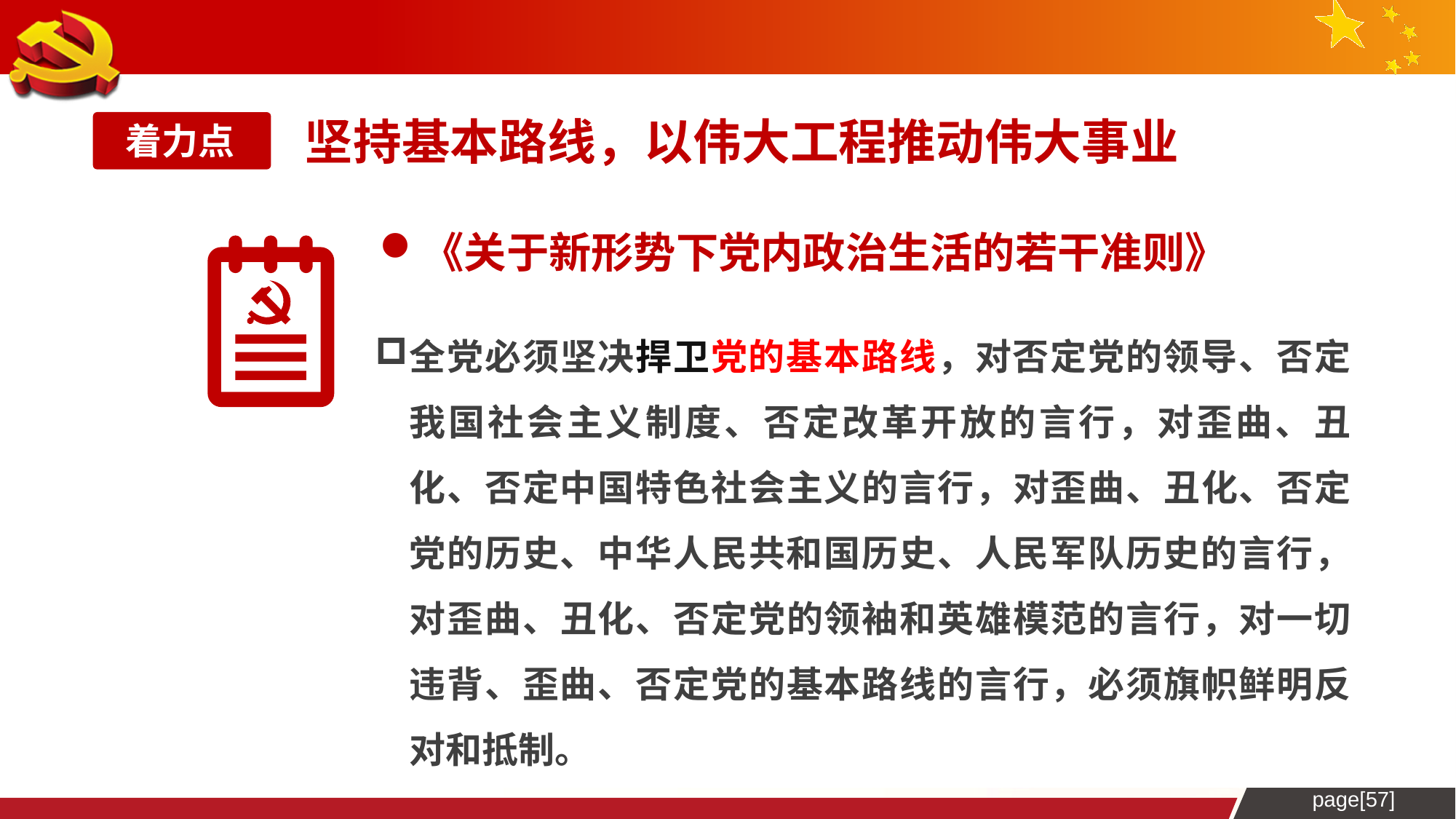

坚持基本路线，以伟大工程推动伟大事业

着力点4
《关于新形势下党内政治生活的若干准则》

全党必须坚决捍卫党的基本路线，对否定党的领导、否定我国社会主义制度、否定改革开放的言行，对歪曲、丑化、否定中国特色社会主义的言行，对歪曲、丑化、否定党的历史、中华人民共和国历史、人民军队历史的言行，对歪曲、丑化、否定党的领袖和英雄模范的言行，对一切违背、歪曲、否定党的基本路线的言行，必须旗帜鲜明反对和抵制。